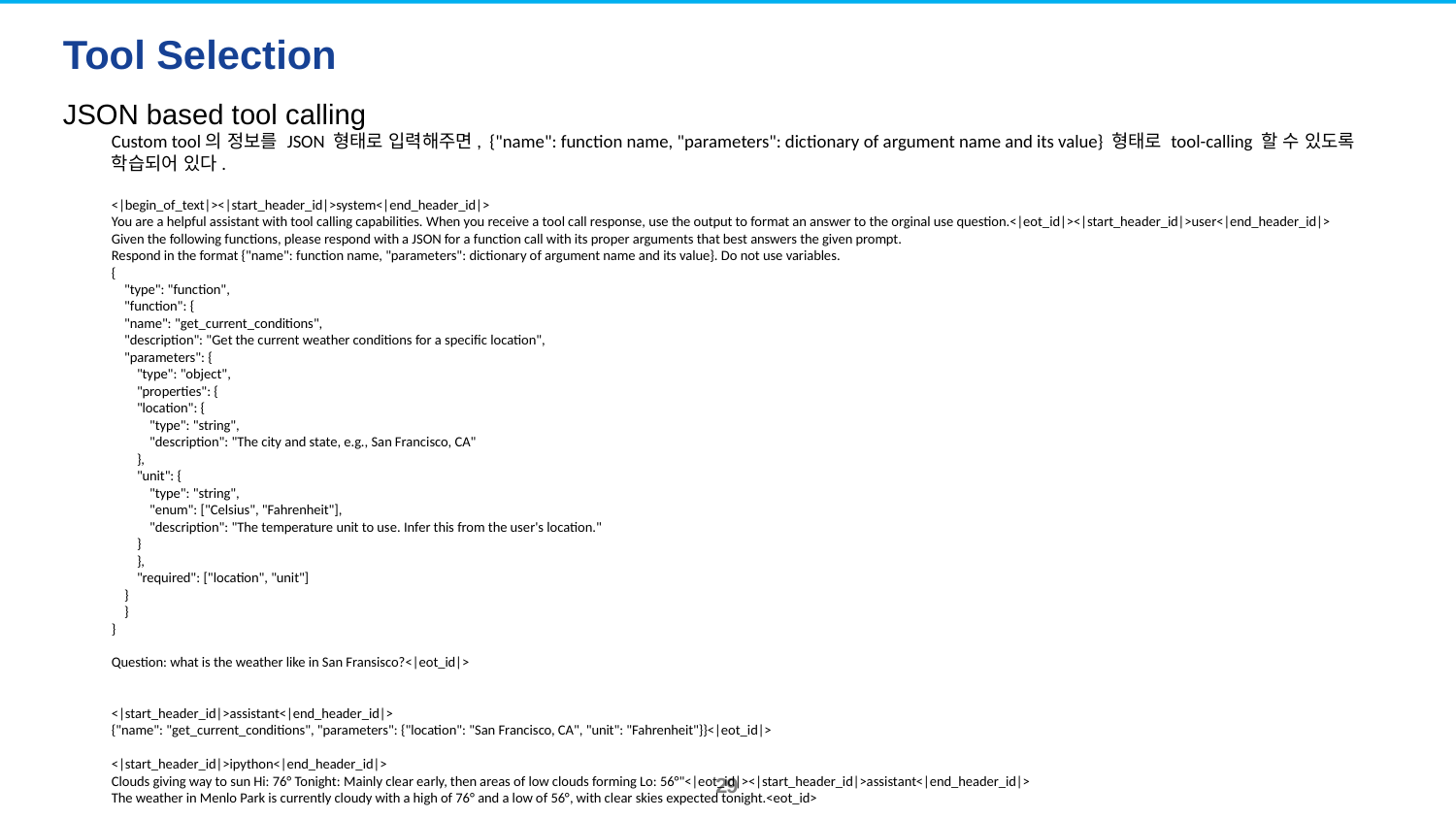

# Tool Selection
JSON based tool calling
Custom tool의 정보를 JSON 형태로 입력해주면,  {"name": function name, "parameters": dictionary of argument name and its value} 형태로 tool-calling 할 수 있도록 학습되어 있다.

<|begin_of_text|><|start_header_id|>system<|end_header_id|>
You are a helpful assistant with tool calling capabilities. When you receive a tool call response, use the output to format an answer to the orginal use question.<|eot_id|><|start_header_id|>user<|end_header_id|>
Given the following functions, please respond with a JSON for a function call with its proper arguments that best answers the given prompt.
Respond in the format {"name": function name, "parameters": dictionary of argument name and its value}. Do not use variables.
{
    "type": "function",
    "function": {
    "name": "get_current_conditions",
    "description": "Get the current weather conditions for a specific location",
    "parameters": {
        "type": "object",
        "properties": {
        "location": {
            "type": "string",
            "description": "The city and state, e.g., San Francisco, CA"
        },
        "unit": {
            "type": "string",
            "enum": ["Celsius", "Fahrenheit"],
            "description": "The temperature unit to use. Infer this from the user's location."
        }
        },
        "required": ["location", "unit"]
    }
    }
}

Question: what is the weather like in San Fransisco?<|eot_id|>

<|start_header_id|>assistant<|end_header_id|>
{"name": "get_current_conditions", "parameters": {"location": "San Francisco, CA", "unit": "Fahrenheit"}}<|eot_id|>

<|start_header_id|>ipython<|end_header_id|>
Clouds giving way to sun Hi: 76° Tonight: Mainly clear early, then areas of low clouds forming Lo: 56°"<|eot_id|><|start_header_id|>assistant<|end_header_id|>
The weather in Menlo Park is currently cloudy with a high of 76° and a low of 56°, with clear skies expected tonight.<eot_id>